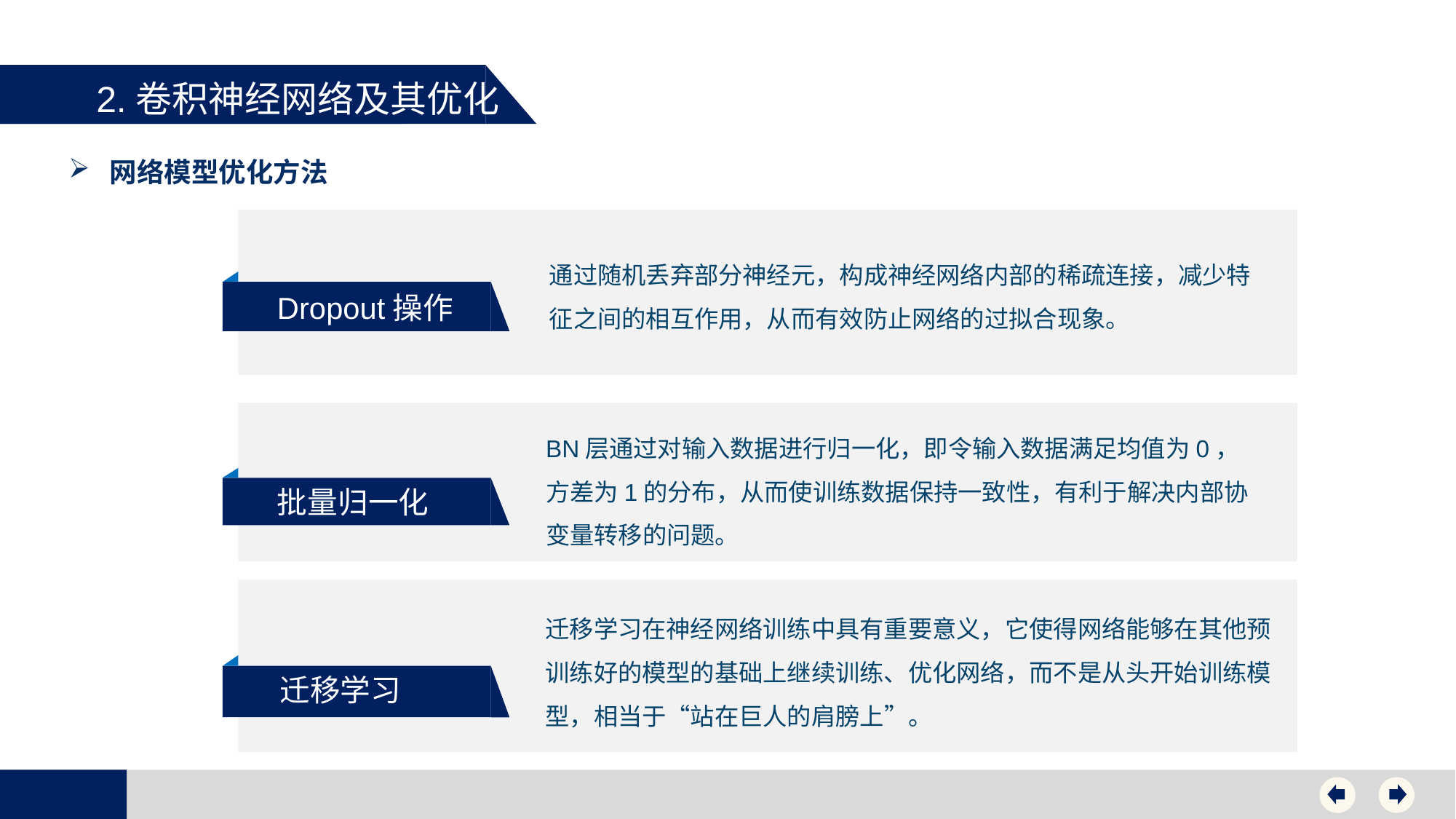

2.卷积神经网络及其优化

2.卷积神经网络
网络模型优化方法

通过随机丢弃部分神经元，构成神经网络内部的稀疏连接，减少特征之间的相互作用，从而有效防止网络的过拟合现象。

Dropout操作

BN层通过对输入数据进行归一化，即令输入数据满足均值为0，方差为1的分布，从而使训练数据保持一致性，有利于解决内部协变量转移的问题。

批量归一化

迁移学习在神经网络训练中具有重要意义，它使得网络能够在其他预训练好的模型的基础上继续训练、优化网络，而不是从头开始训练模型，相当于“站在巨人的肩膀上”。

迁移学习